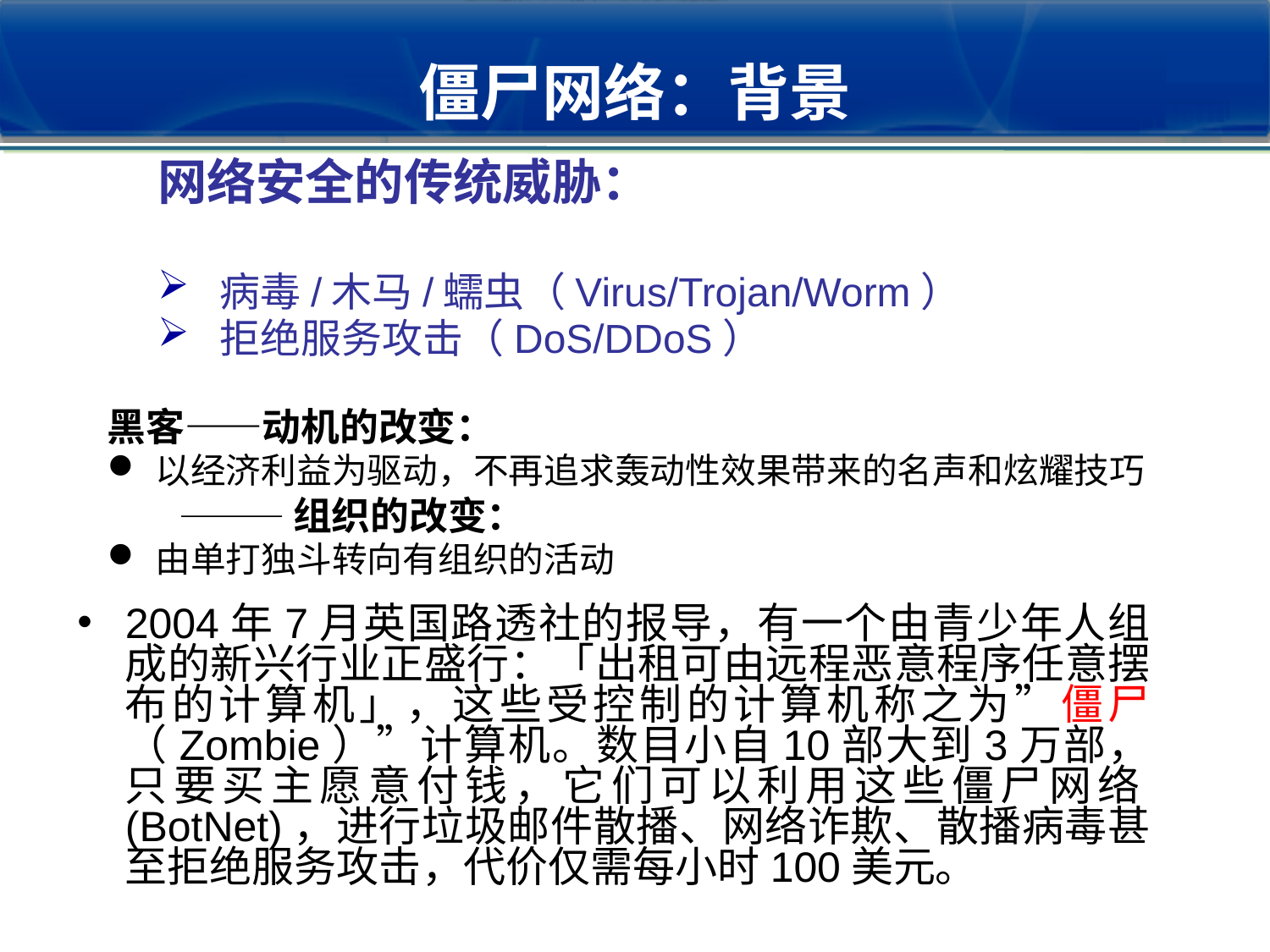

# 僵尸网络：背景
网络安全的传统威胁：

病毒/木马/蠕虫（Virus/Trojan/Worm）
拒绝服务攻击（DoS/DDoS）

黑客——动机的改变：
以经济利益为驱动，不再追求轰动性效果带来的名声和炫耀技巧
	   ———组织的改变：
由单打独斗转向有组织的活动

2004年7月英国路透社的报导，有一个由青少年人组成的新兴行业正盛行：「出租可由远程恶意程序任意摆布的计算机」，这些受控制的计算机称之为”僵尸（Zombie）”计算机。数目小自10部大到3万部，只要买主愿意付钱，它们可以利用这些僵尸网络(BotNet)，进行垃圾邮件散播、网络诈欺、散播病毒甚至拒绝服务攻击，代价仅需每小时100美元。